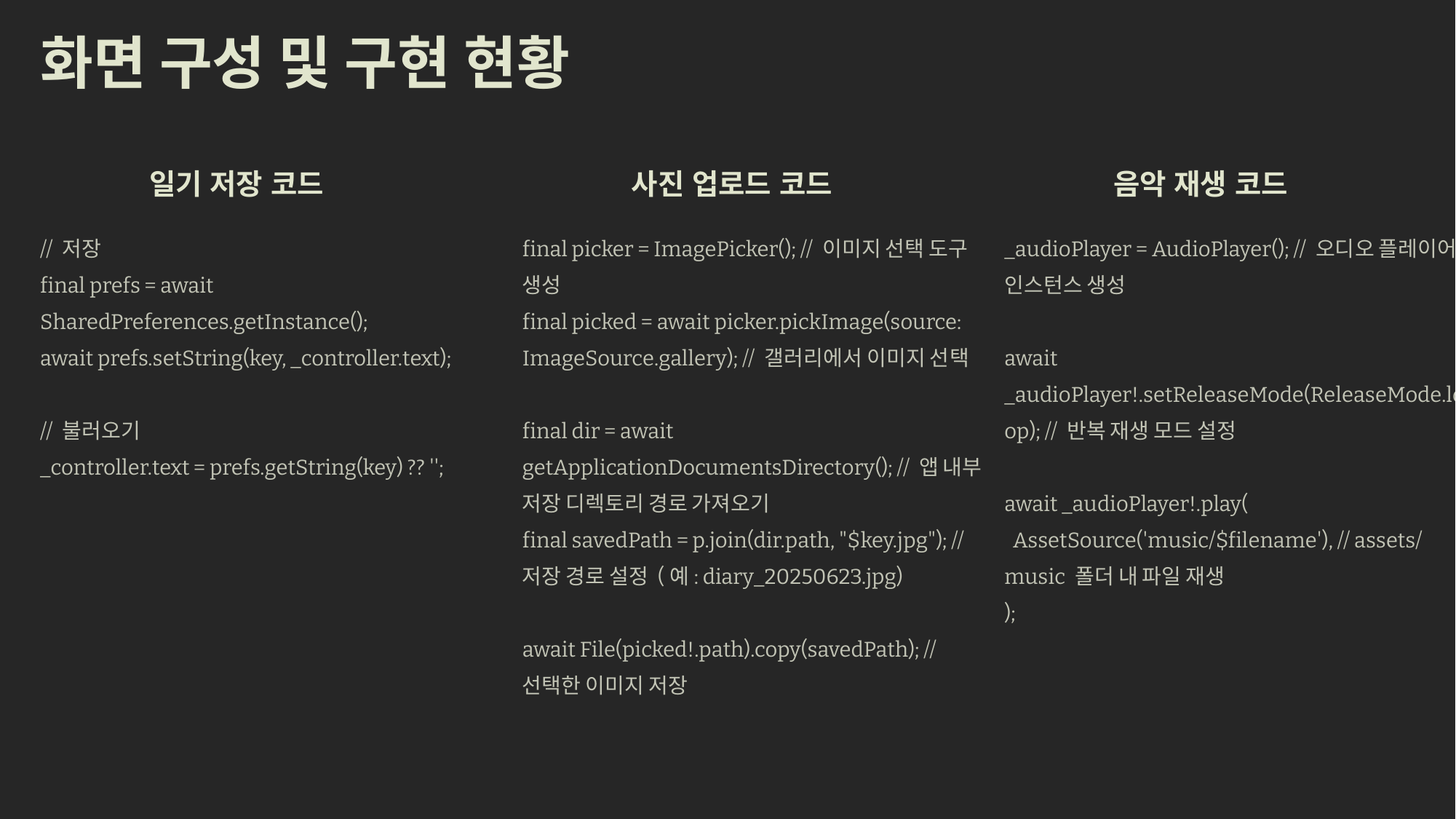

화면 구성 및 구현 현황
일기 저장 코드
사진 업로드 코드
음악 재생 코드
final picker = ImagePicker(); // 이미지 선택 도구 생성
final picked = await picker.pickImage(source: ImageSource.gallery); // 갤러리에서 이미지 선택

final dir = await getApplicationDocumentsDirectory(); // 앱 내부 저장 디렉토리 경로 가져오기
final savedPath = p.join(dir.path, "$key.jpg"); // 저장 경로 설정 (예: diary_20250623.jpg)

await File(picked!.path).copy(savedPath); // 선택한 이미지 저장
// 저장
final prefs = await SharedPreferences.getInstance();
await prefs.setString(key, _controller.text);

// 불러오기
_controller.text = prefs.getString(key) ?? '';
_audioPlayer = AudioPlayer(); // 오디오 플레이어 인스턴스 생성

await _audioPlayer!.setReleaseMode(ReleaseMode.loop); // 반복 재생 모드 설정

await _audioPlayer!.play(
  AssetSource('music/$filename'), // assets/music 폴더 내 파일 재생
);